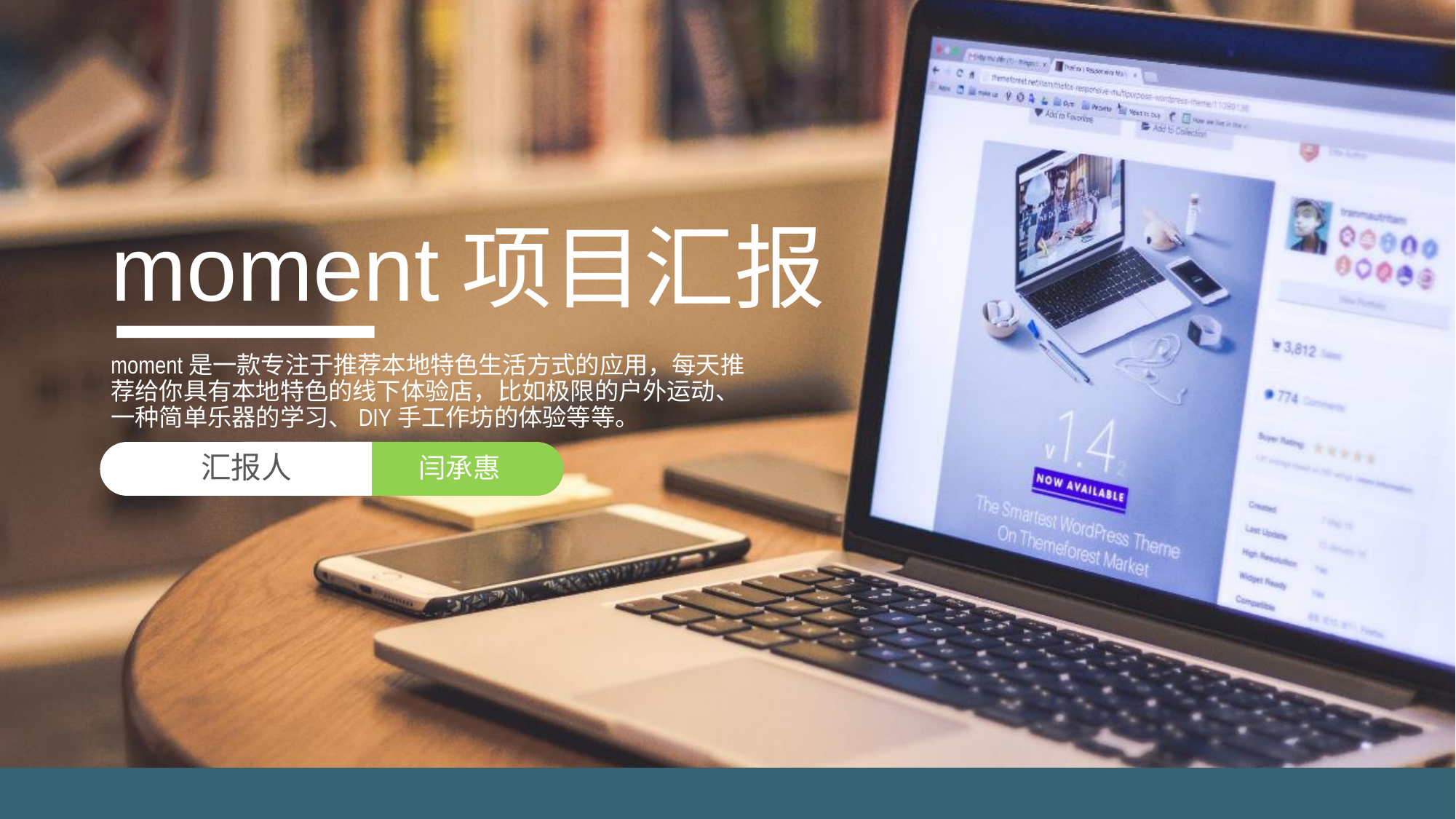

# moment项目汇报
moment是一款专注于推荐本地特色生活方式的应用，每天推荐给你具有本地特色的线下体验店，比如极限的户外运动、一种简单乐器的学习、DIY手工作坊的体验等等。
        汇报人
闫承惠
1